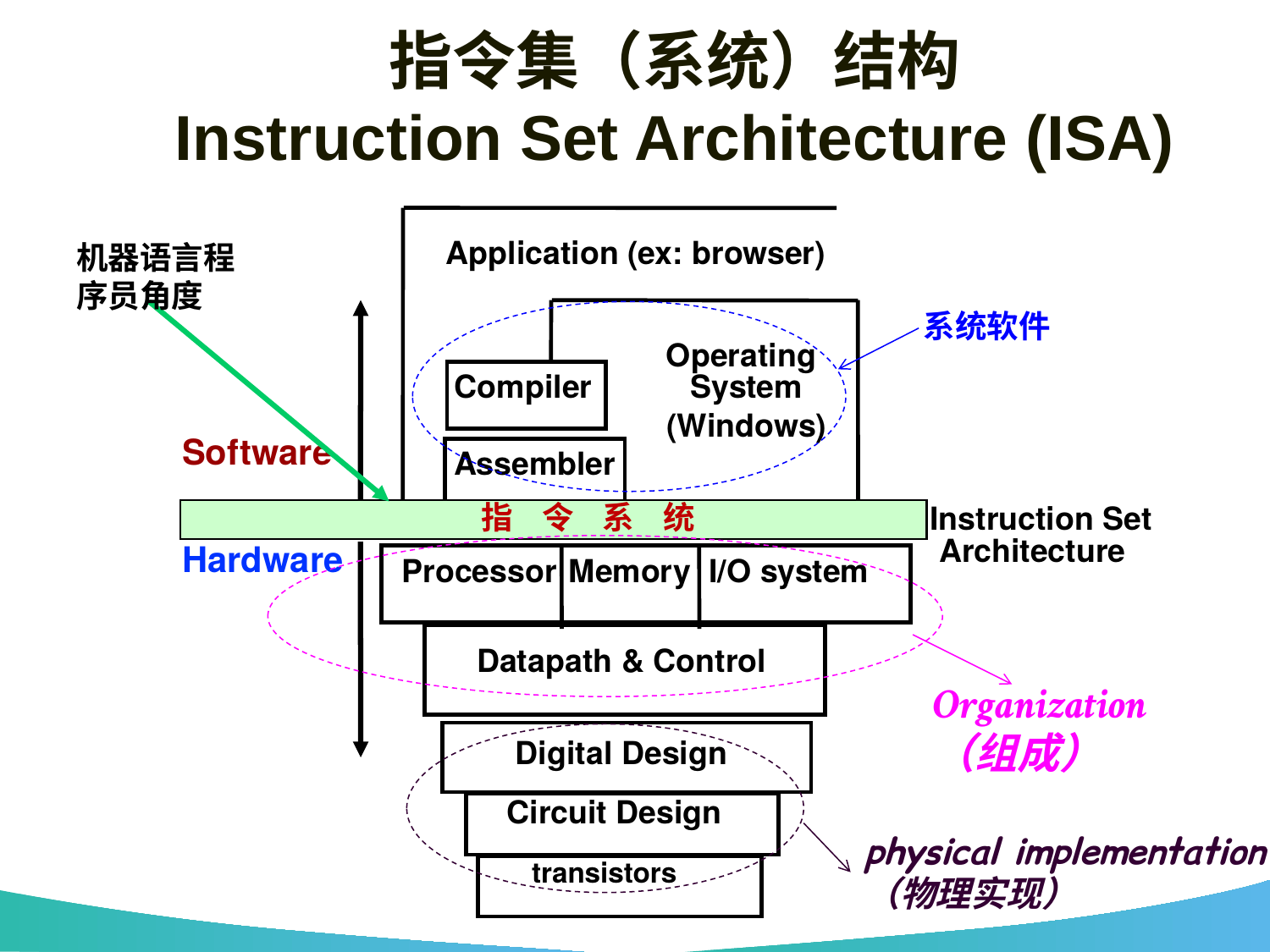

# 指令集（系统）结构 Instruction Set Architecture (ISA)

Application (ex: browser)
机器语言程序员角度

系统软件

Operating
Compiler

System
(Windows)
Software

Assembler
指    令    系    统

Instruction Set
 Architecture
Hardware

Processor
Memory

I/O system

Datapath & Control
Organization（组成）

Digital Design
Circuit Design

physical implementation
（物理实现）

transistors